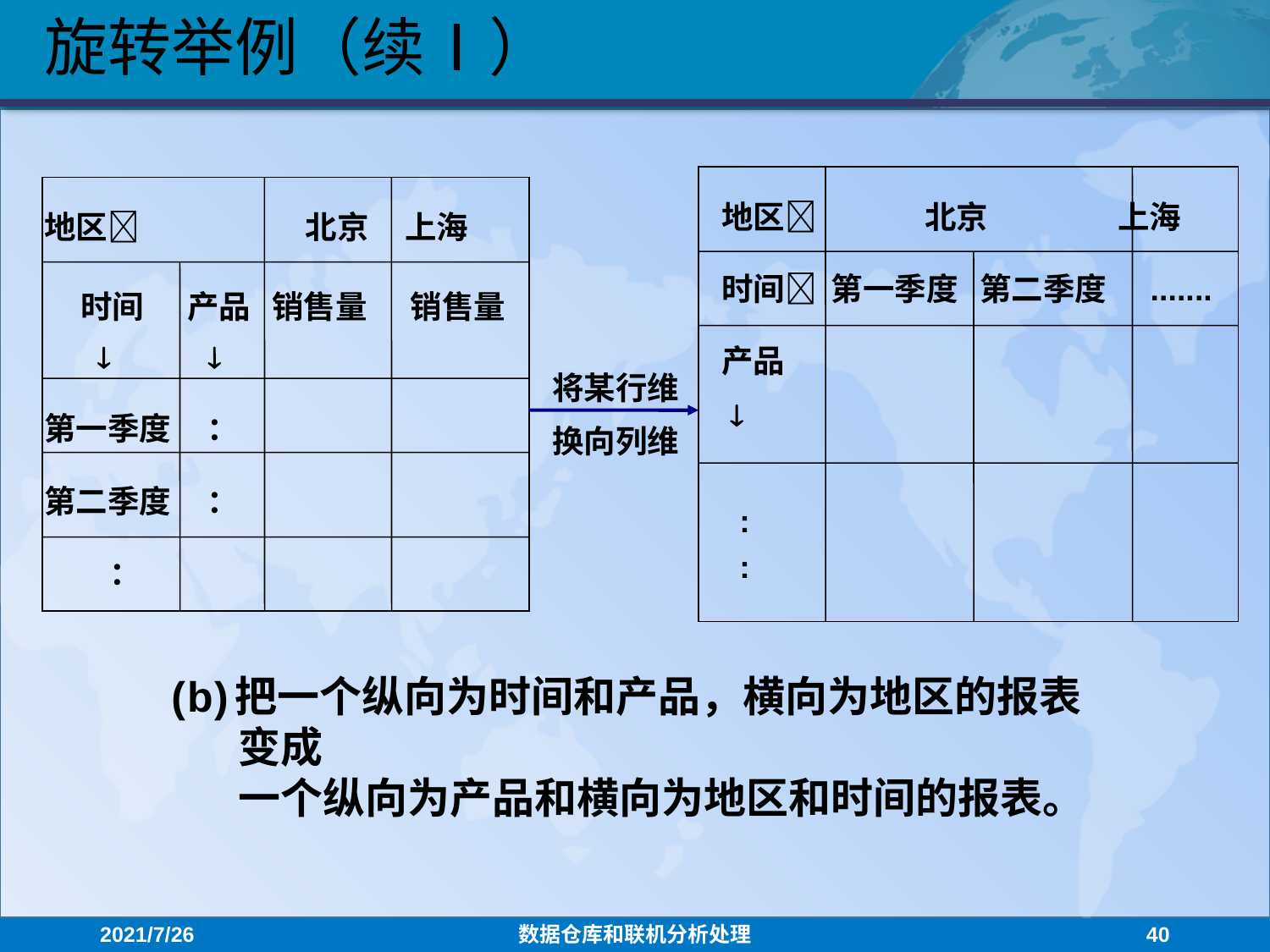

旋转举例（续Ⅰ）
地区→               北京                  上海
时间→  第一季度   第二季度     .......
产品
 ↓

  :
  :

地区→ 	    	 北京     上海
    时间      产品   销售量      销售量
      ↓           ↓
第一季度     ：
第二季度     ：
        ：

将某行维换向列维

把一个纵向为时间和产品，横向为地区的报表
      变成
      一个纵向为产品和横向为地区和时间的报表。
2021/7/26
数据仓库和联机分析处理
40